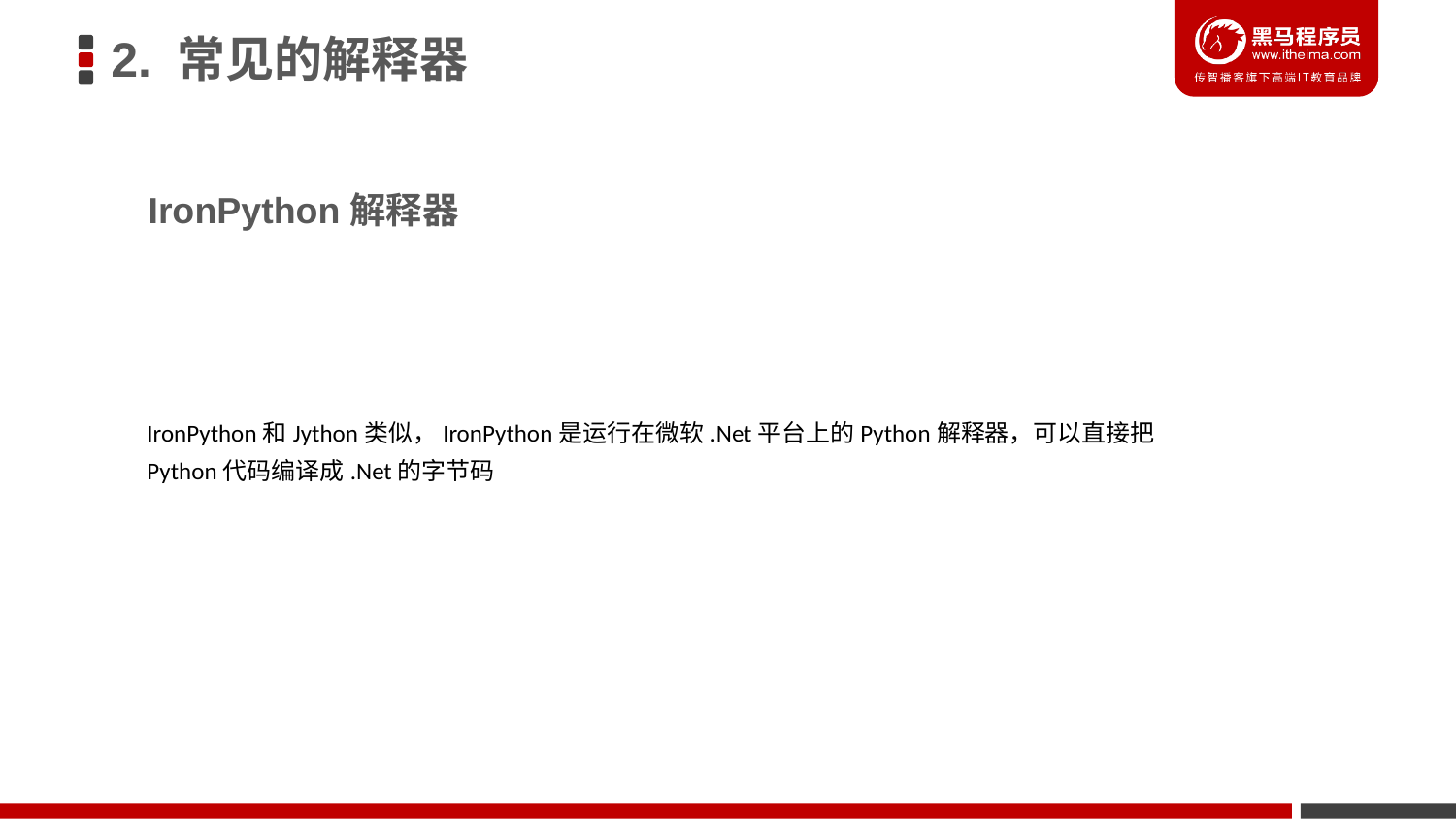

2. 常见的解释器
IronPython解释器
IronPython和Jython类似，IronPython是运行在微软.Net平台上的Python解释器，可以直接把Python代码编译成.Net的字节码